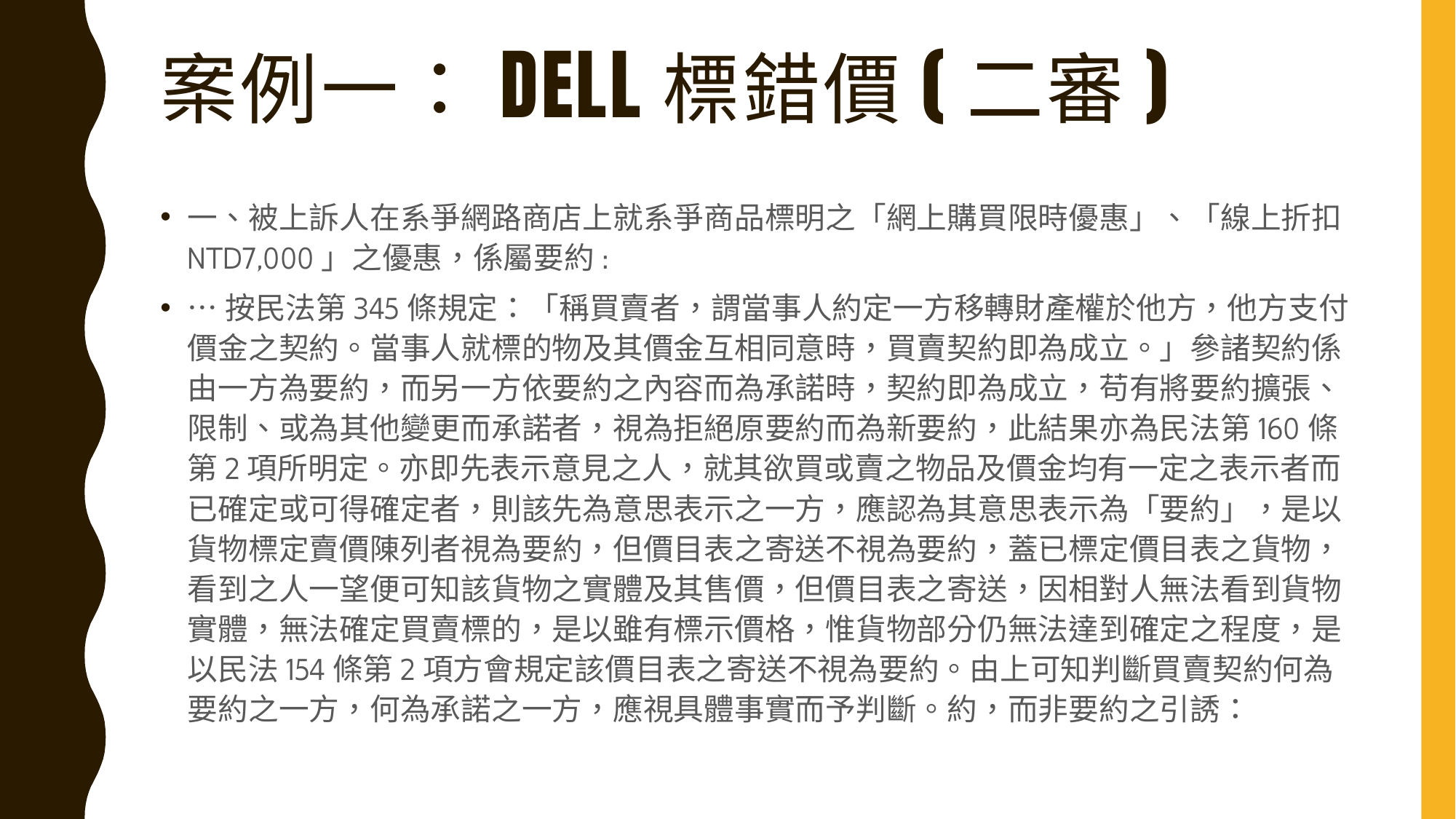

# 案例一：dell標錯價(二審)
一、被上訴人在系爭網路商店上就系爭商品標明之「網上購買限時優惠」、「線上折扣NTD7,000」之優惠，係屬要約:
…按民法第345條規定：「稱買賣者，謂當事人約定一方移轉財產權於他方，他方支付價金之契約。當事人就標的物及其價金互相同意時，買賣契約即為成立。」參諸契約係由一方為要約，而另一方依要約之內容而為承諾時，契約即為成立，苟有將要約擴張、限制、或為其他變更而承諾者，視為拒絕原要約而為新要約，此結果亦為民法第160條第2項所明定。亦即先表示意見之人，就其欲買或賣之物品及價金均有一定之表示者而已確定或可得確定者，則該先為意思表示之一方，應認為其意思表示為「要約」，是以貨物標定賣價陳列者視為要約，但價目表之寄送不視為要約，蓋已標定價目表之貨物，看到之人一望便可知該貨物之實體及其售價，但價目表之寄送，因相對人無法看到貨物實體，無法確定買賣標的，是以雖有標示價格，惟貨物部分仍無法達到確定之程度，是以民法154條第2項方會規定該價目表之寄送不視為要約。由上可知判斷買賣契約何為要約之一方，何為承諾之一方，應視具體事實而予判斷。約，而非要約之引誘：